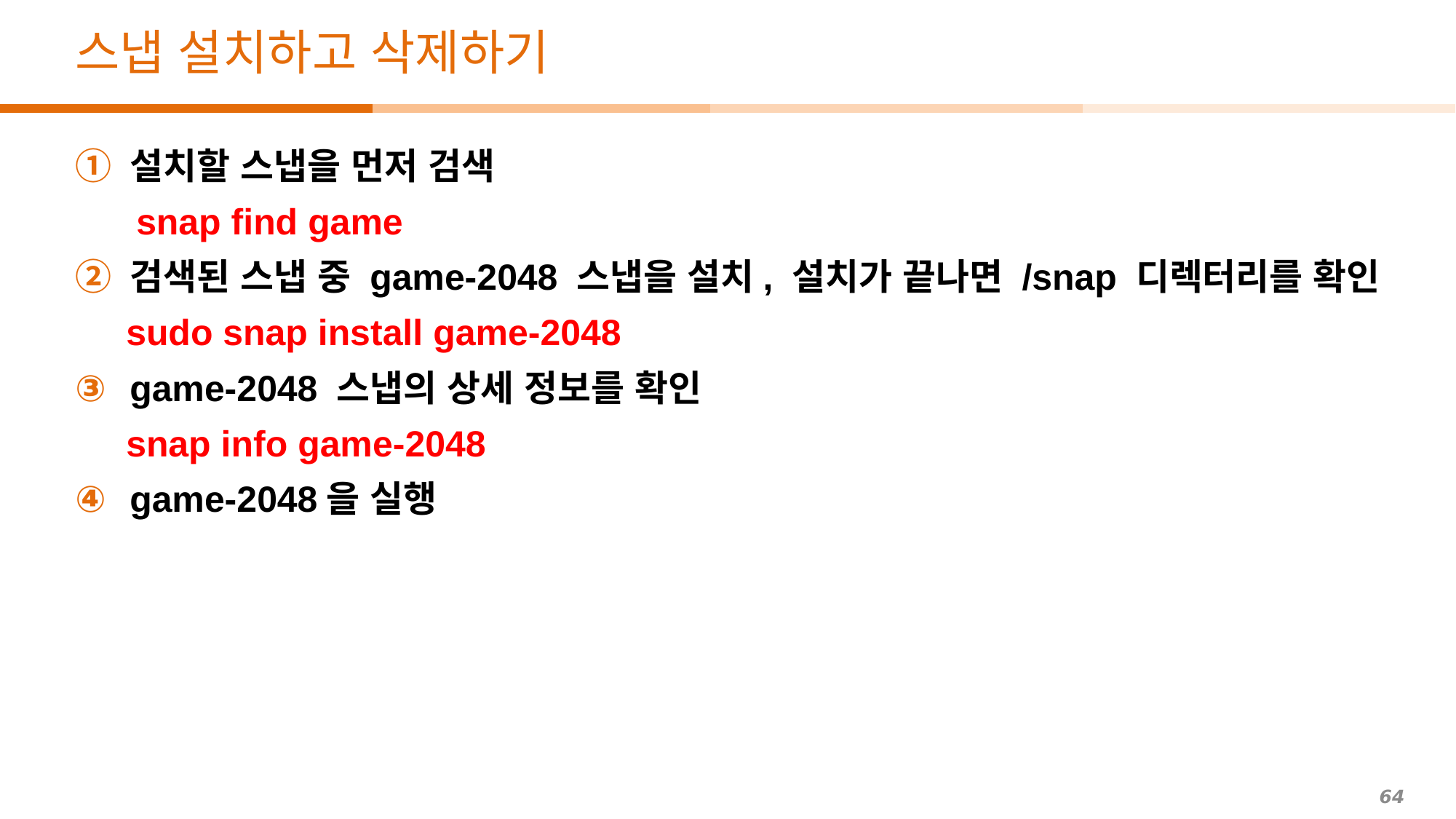

# 스냅 설치하고 삭제하기
설치할 스냅을 먼저 검색
      snap find game
검색된 스냅 중 game-2048 스냅을 설치, 설치가 끝나면 /snap 디렉터리를 확인
     sudo snap install game-2048
game-2048 스냅의 상세 정보를 확인
     snap info game-2048
game-2048을 실행